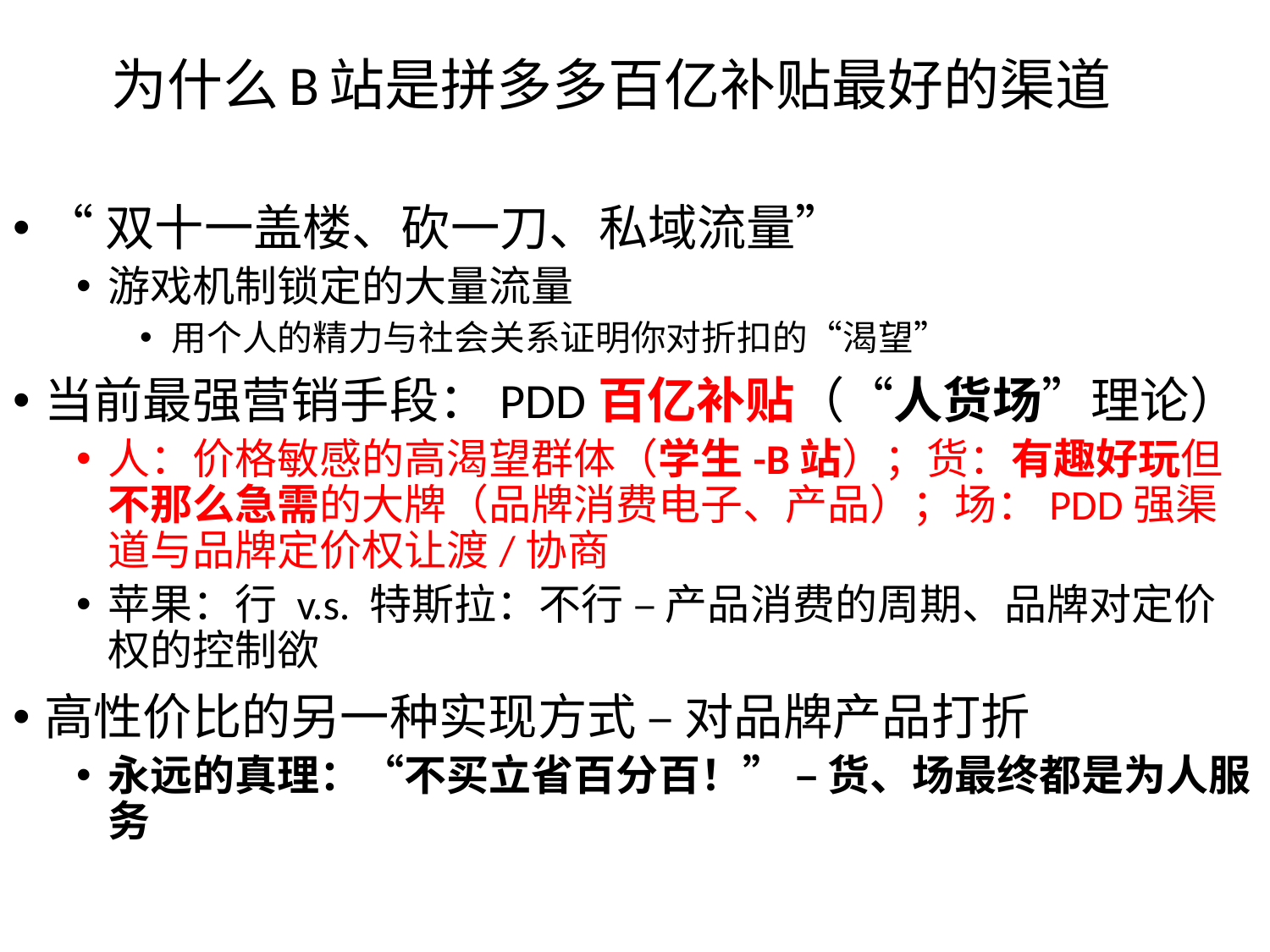

# 为什么B站是拼多多百亿补贴最好的渠道

“双十一盖楼、砍一刀、私域流量”
游戏机制锁定的大量流量
用个人的精力与社会关系证明你对折扣的“渴望”
当前最强营销手段：PDD百亿补贴（“人货场”理论）
人：价格敏感的高渴望群体（学生-B站）；货：有趣好玩但不那么急需的大牌（品牌消费电子、产品）；场：PDD强渠道与品牌定价权让渡/协商
苹果：行 v.s. 特斯拉：不行 – 产品消费的周期、品牌对定价权的控制欲
高性价比的另一种实现方式 – 对品牌产品打折
永远的真理：“不买立省百分百！” – 货、场最终都是为人服务